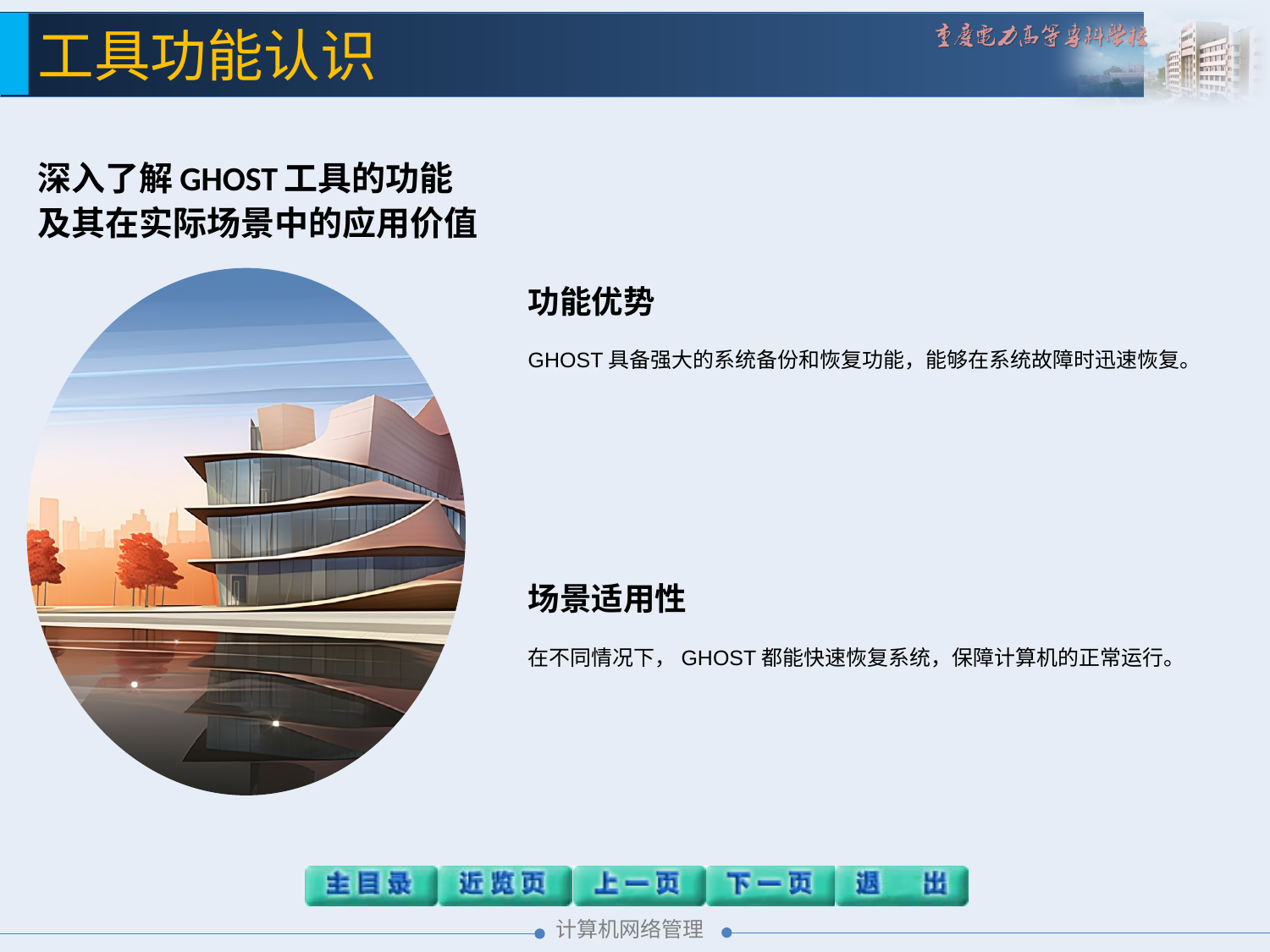

工具功能认识
深入了解GHOST工具的功能及其在实际场景中的应用价值
功能优势
GHOST具备强大的系统备份和恢复功能，能够在系统故障时迅速恢复。
场景适用性
在不同情况下，GHOST都能快速恢复系统，保障计算机的正常运行。